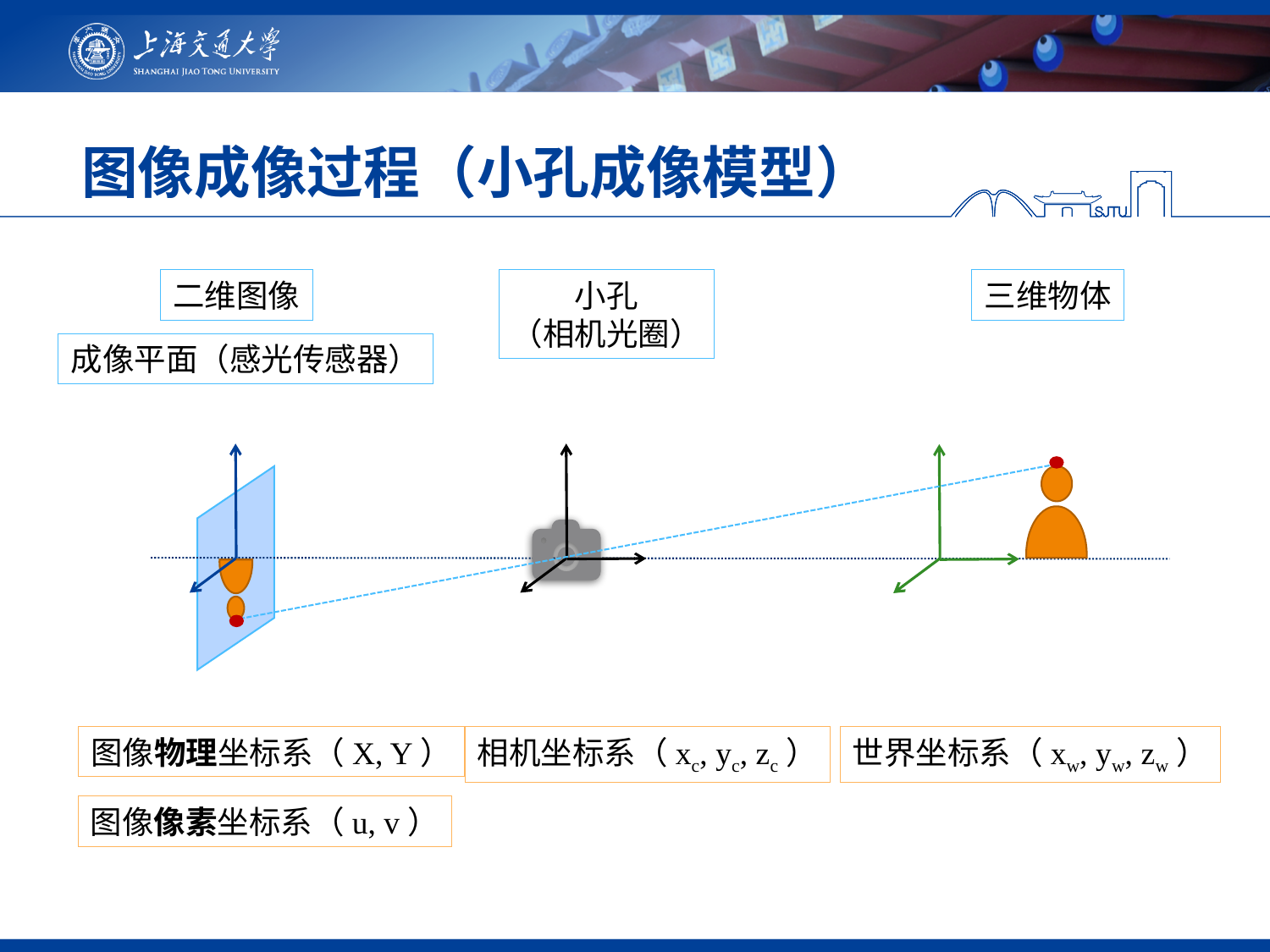

# 图像成像过程（小孔成像模型）
二维图像
小孔
（相机光圈）
三维物体
成像平面（感光传感器）

图像物理坐标系（X, Y）
相机坐标系（xc, yc, zc）
世界坐标系（xw, yw, zw）
图像像素坐标系（u, v）